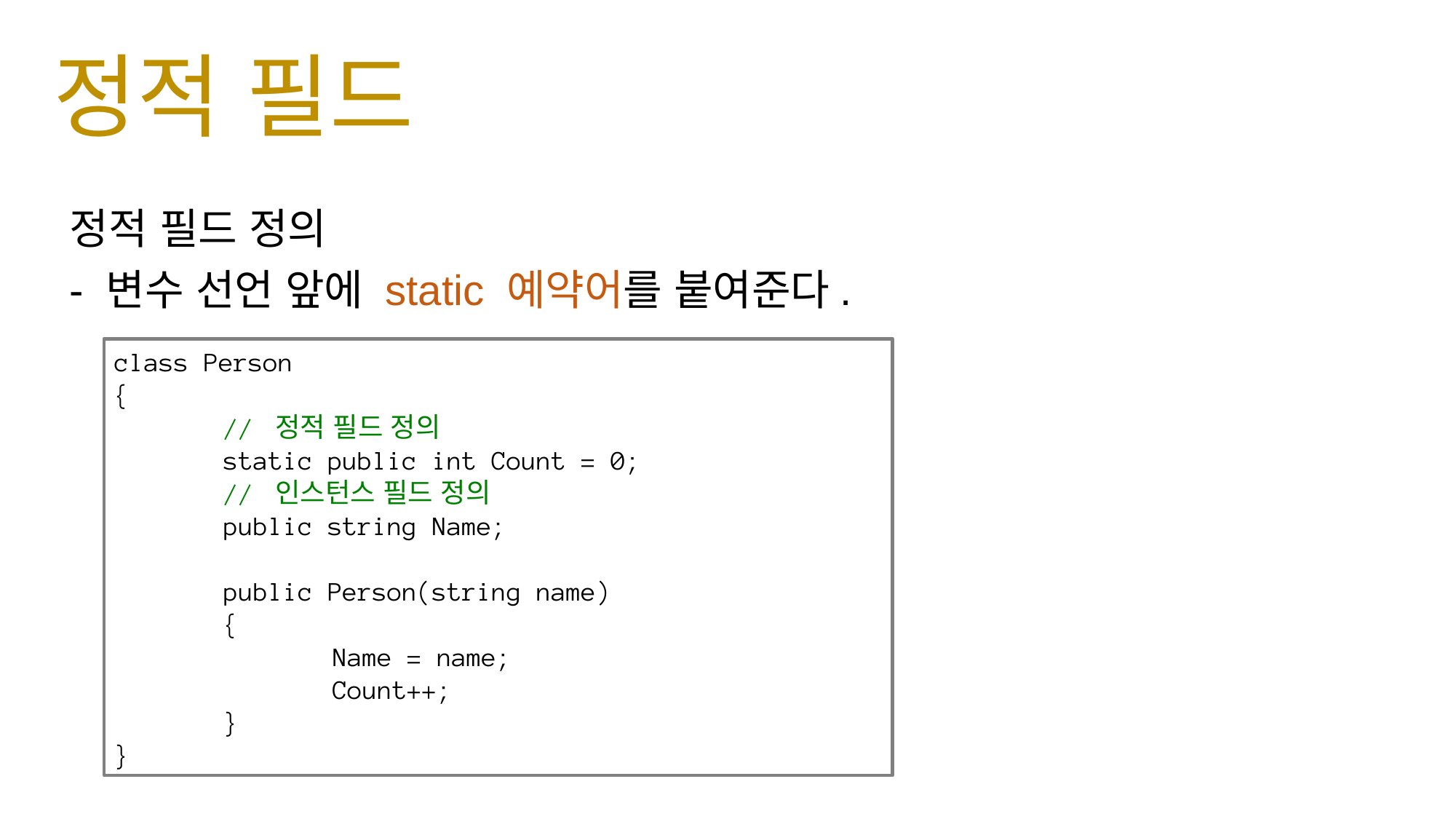

# 정적 필드
정적 필드 정의
- 변수 선언 앞에 static 예약어를 붙여준다.
class Person
{
	// 정적 필드 정의
	static public int Count = 0;
	// 인스턴스 필드 정의
	public string Name;

	public Person(string name)
	{
		Name = name;
		Count++;
	}
}